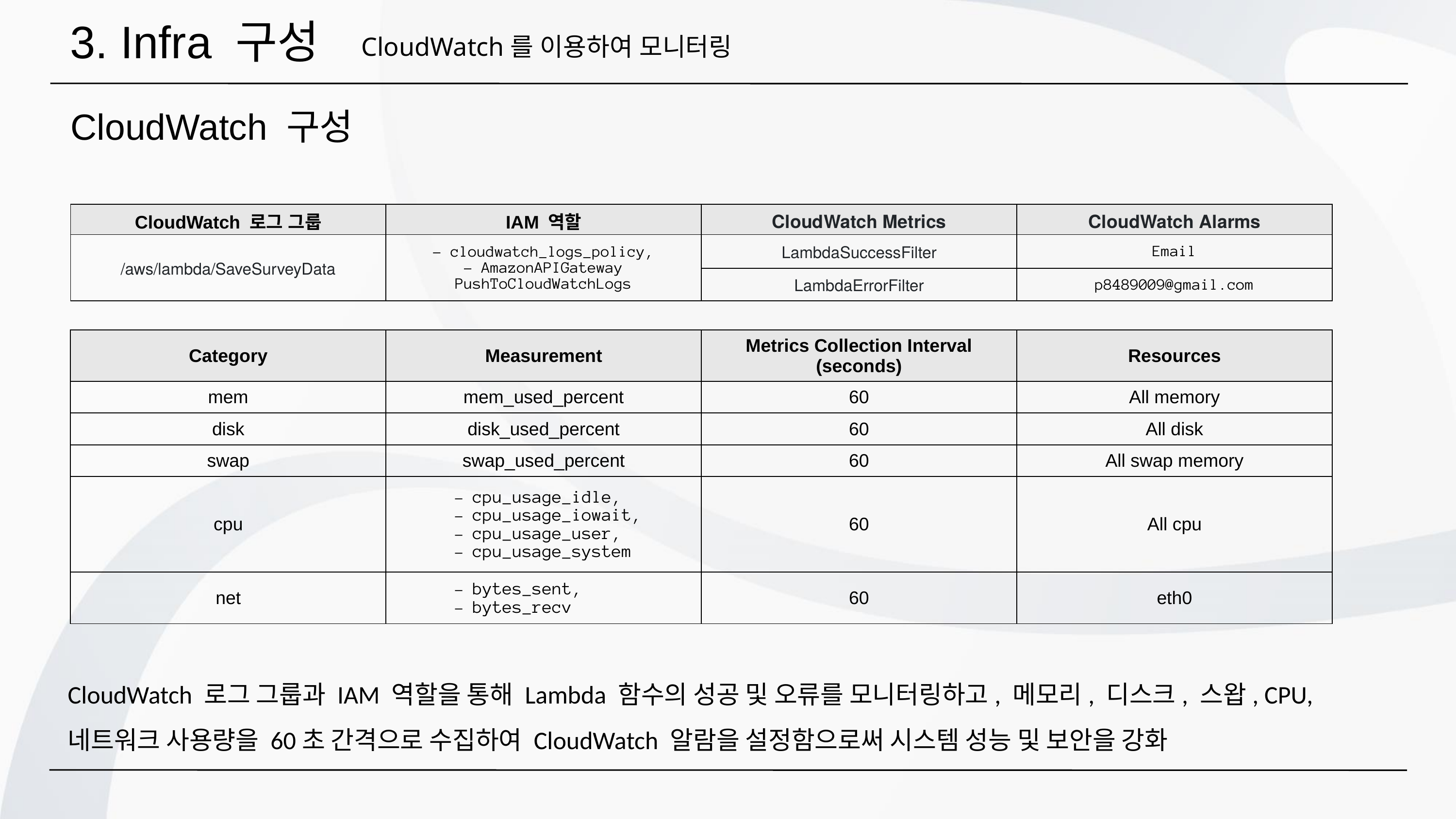

3. Infra 구성
CloudWatch를 이용하여 모니터링
CloudWatch 구성
| CloudWatch 로그 그룹 | IAM 역할 | CloudWatch Metrics | CloudWatch Alarms |
| --- | --- | --- | --- |
| /aws/lambda/SaveSurveyData | - cloudwatch\_logs\_policy, - AmazonAPIGateway PushToCloudWatchLogs | LambdaSuccessFilter | Email |
|  |  | LambdaErrorFilter | p8489009@gmail.com |
| Category | Measurement | Metrics Collection Interval (seconds) | Resources |
| --- | --- | --- | --- |
| mem | mem\_used\_percent | 60 | All memory |
| disk | disk\_used\_percent | 60 | All disk |
| swap | swap\_used\_percent | 60 | All swap memory |
| cpu | - cpu\_usage\_idle, - cpu\_usage\_iowait, - cpu\_usage\_user, - cpu\_usage\_system | 60 | All cpu |
| net | - bytes\_sent, - bytes\_recv | 60 | eth0 |
CloudWatch 로그 그룹과 IAM 역할을 통해 Lambda 함수의 성공 및 오류를 모니터링하고, 메모리, 디스크, 스왑, CPU, 네트워크 사용량을 60초 간격으로 수집하여 CloudWatch 알람을 설정함으로써 시스템 성능 및 보안을 강화